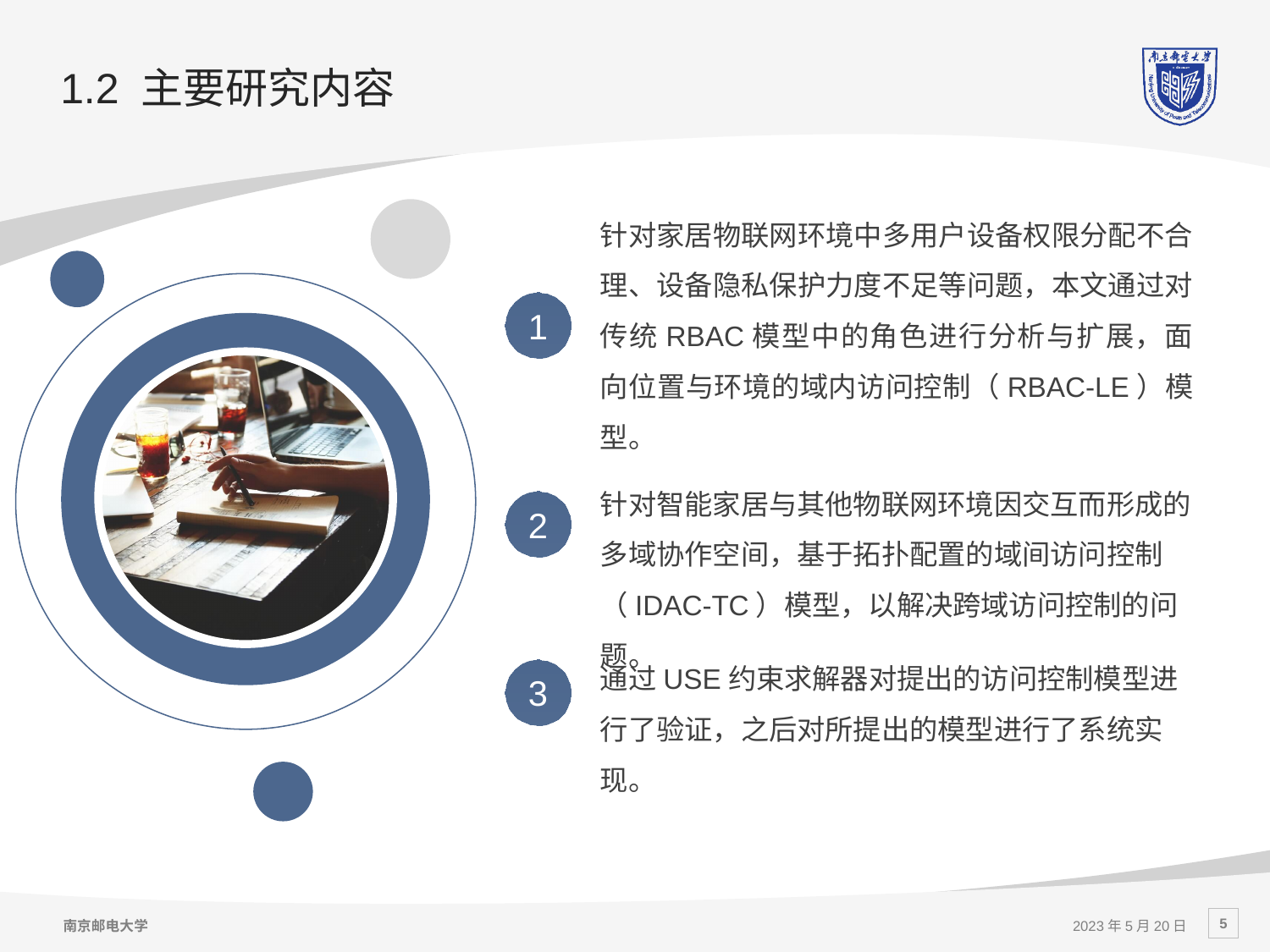

# 1.2 主要研究内容

针对家居物联网环境中多用户设备权限分配不合理、设备隐私保护力度不足等问题，本文通过对传统RBAC模型中的角色进行分析与扩展，面向位置与环境的域内访问控制（RBAC-LE）模型。

1

针对智能家居与其他物联网环境因交互而形成的多域协作空间，基于拓扑配置的域间访问控制（IDAC-TC）模型，以解决跨域访问控制的问题。
2
通过USE约束求解器对提出的访问控制模型进行了验证，之后对所提出的模型进行了系统实现。
3